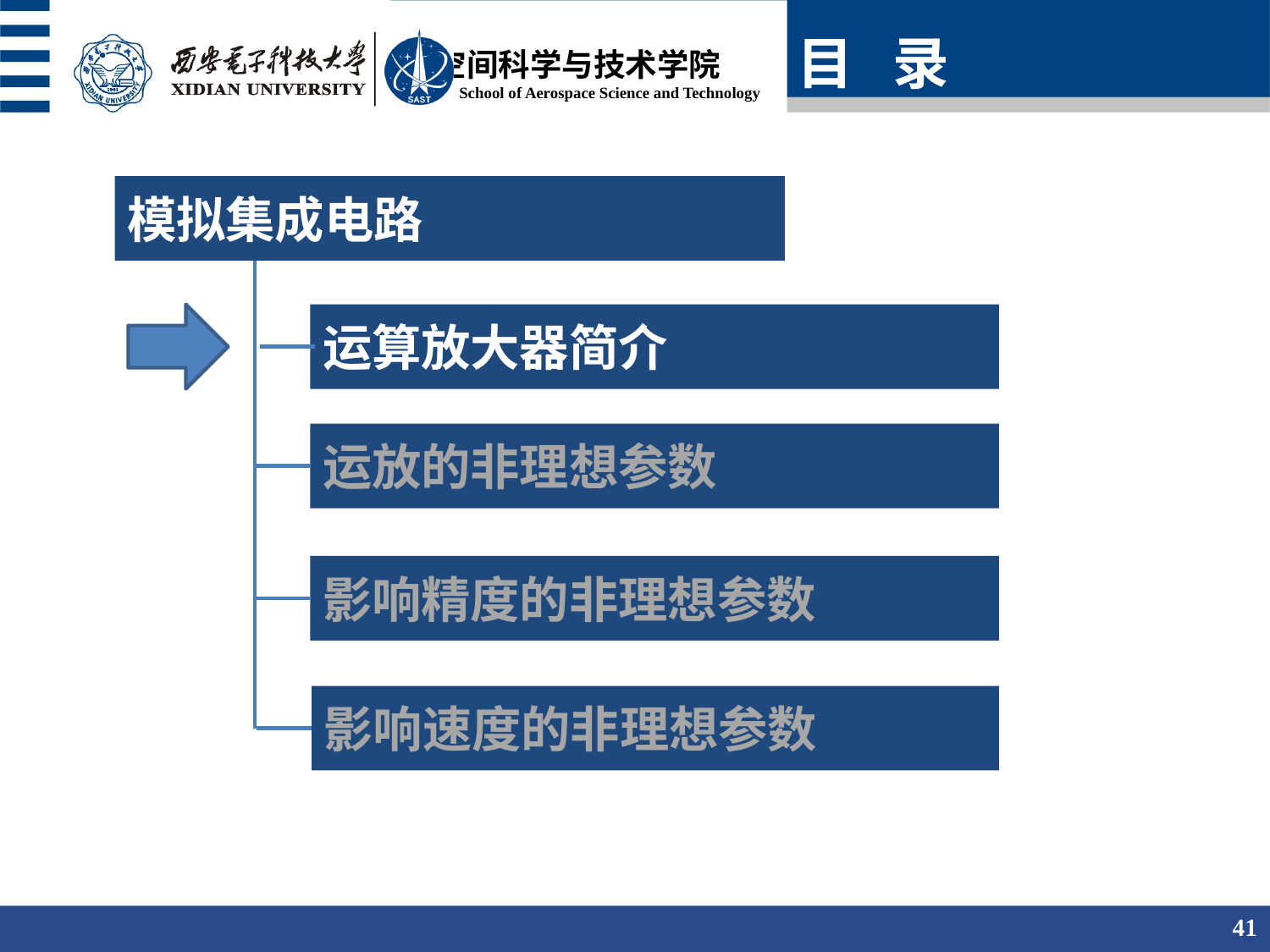

目   录
模拟集成电路

运算放大器简介
运放的非理想参数
影响精度的非理想参数
影响速度的非理想参数